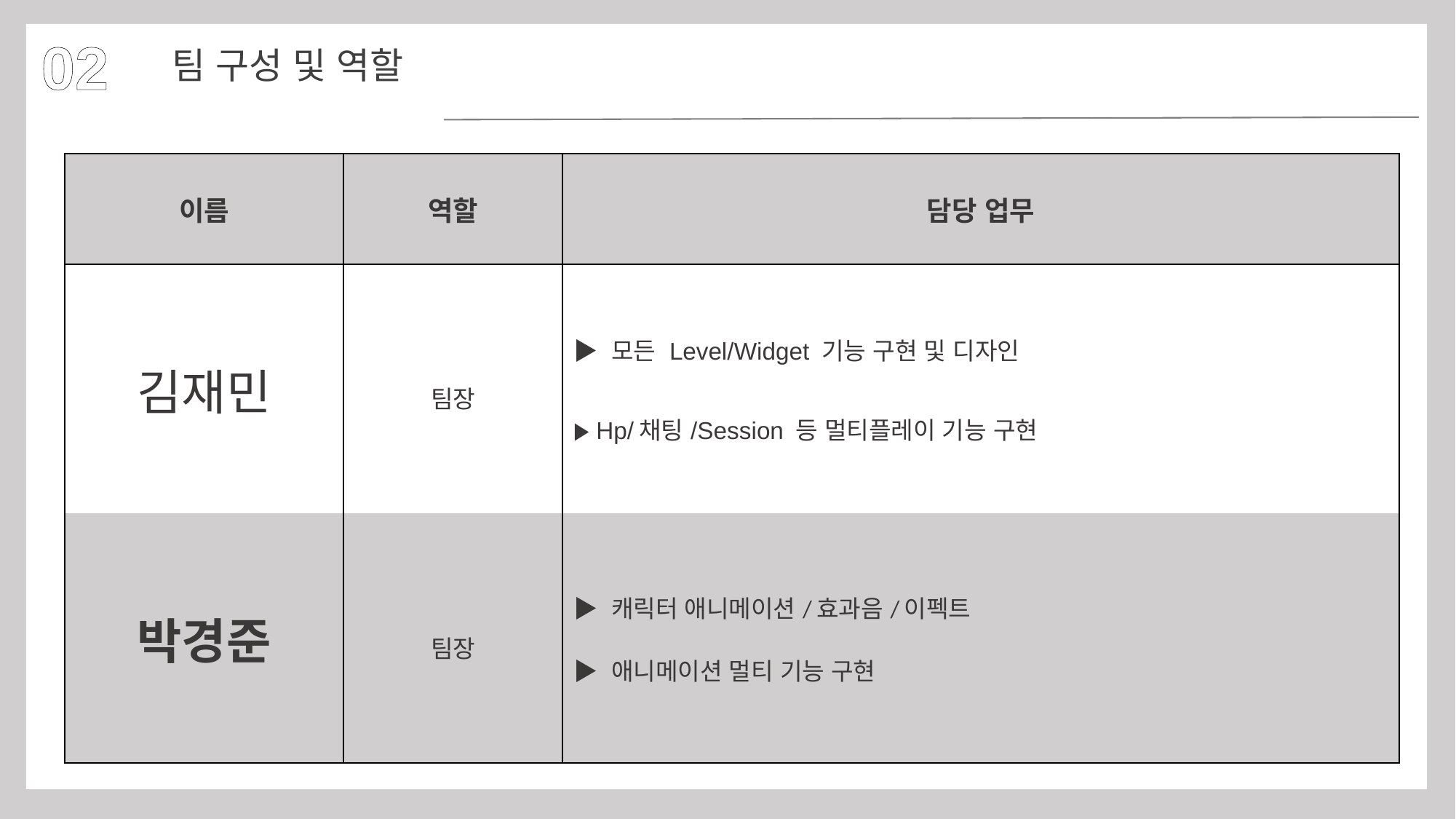

02

팀 구성 및 역할
| 이름 | 역할 | 담당 업무 |
| --- | --- | --- |
| 김재민 | 팀장 | ▶ 모든 Level/Widget 기능 구현 및 디자인 ▶ Hp/채팅/Session 등 멀티플레이 기능 구현 |
| 박경준 | 팀장 | ▶ 캐릭터 애니메이션/효과음/이펙트 ▶ 애니메이션 멀티 기능 구현 |